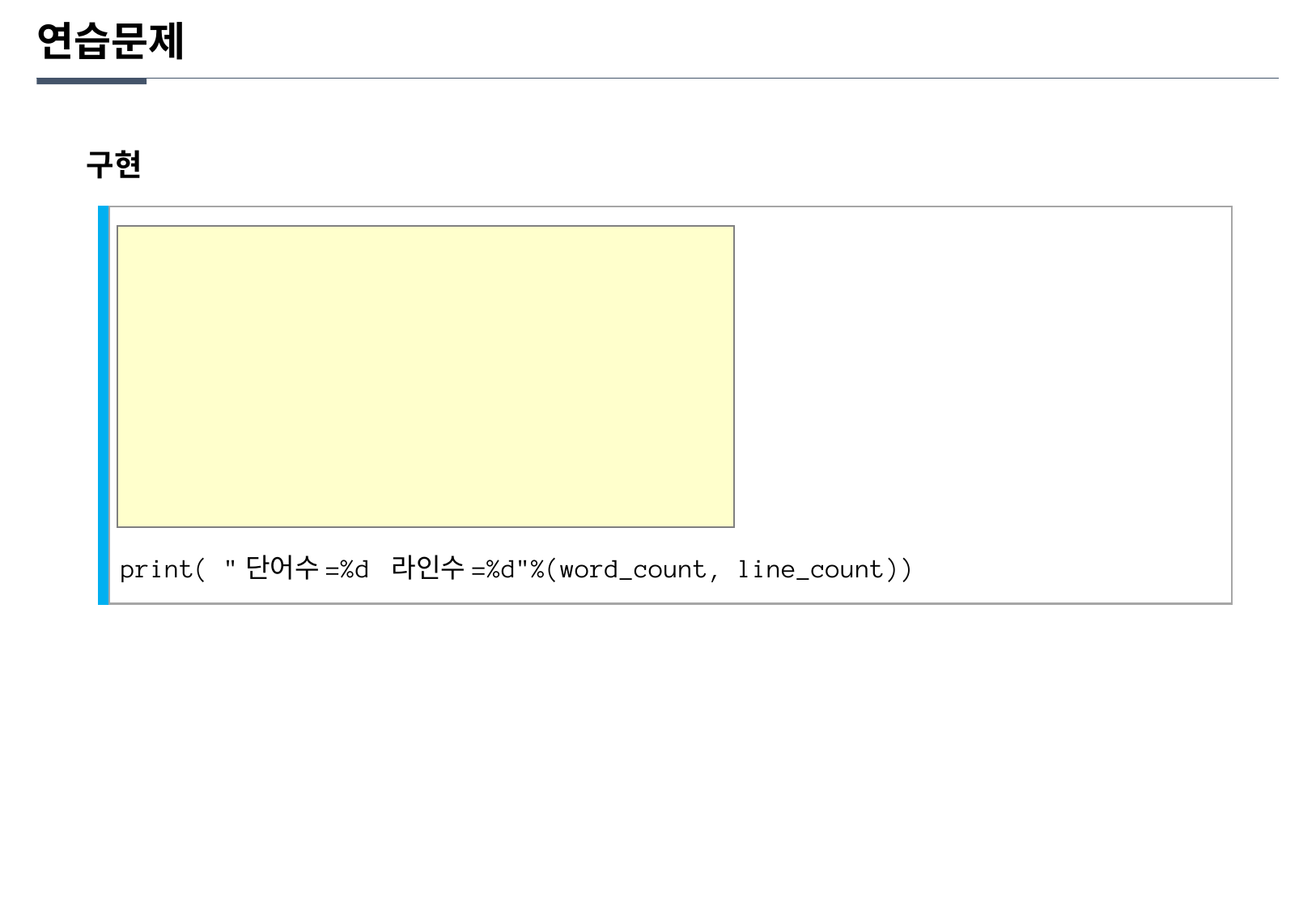

연습문제
구현

for ch in words:
    if ch == '\n' :
        line_count += 1
    if ch=='\n' or ch==' ' or ch=='\t':
        flag=0
    else :
        if flag == 0:
            word_count += 1
            flag = 1

print( "단어수=%d 라인수=%d"%(word_count, line_count))